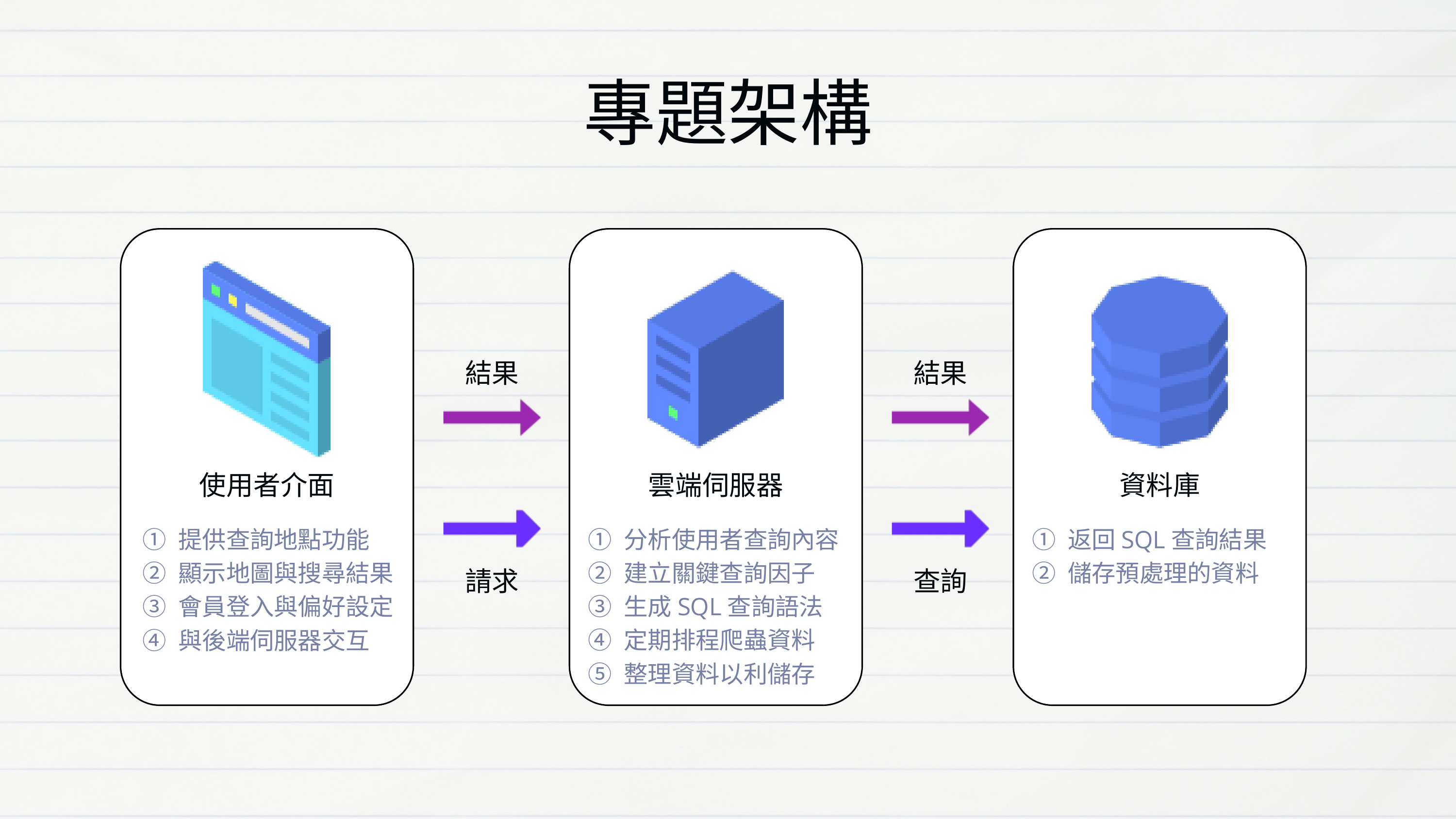

專題架構

使用者介面
① 提供查詢地點功能
② 顯示地圖與搜尋結果
③ 會員登入與偏好設定
④ 與後端伺服器交互

雲端伺服器
① 分析使用者查詢內容
② 建立關鍵查詢因子
③ 生成SQL查詢語法
④ 定期排程爬蟲資料
⑤ 整理資料以利儲存

資料庫
① 返回SQL查詢結果
② 儲存預處理的資料
結果

請求
結果

查詢